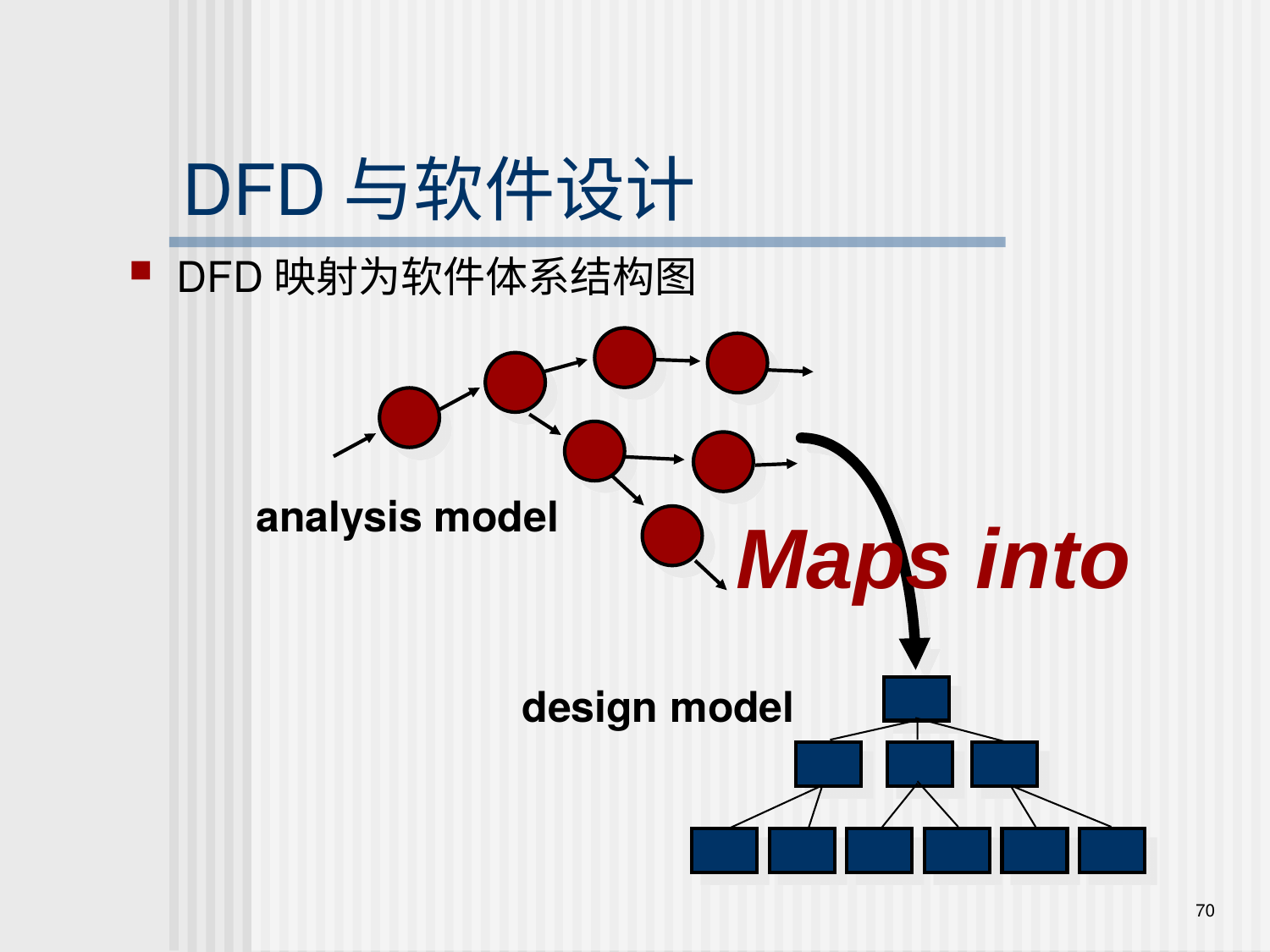

DFD与软件设计
DFD映射为软件体系结构图

analysis model
Maps into

design model

70